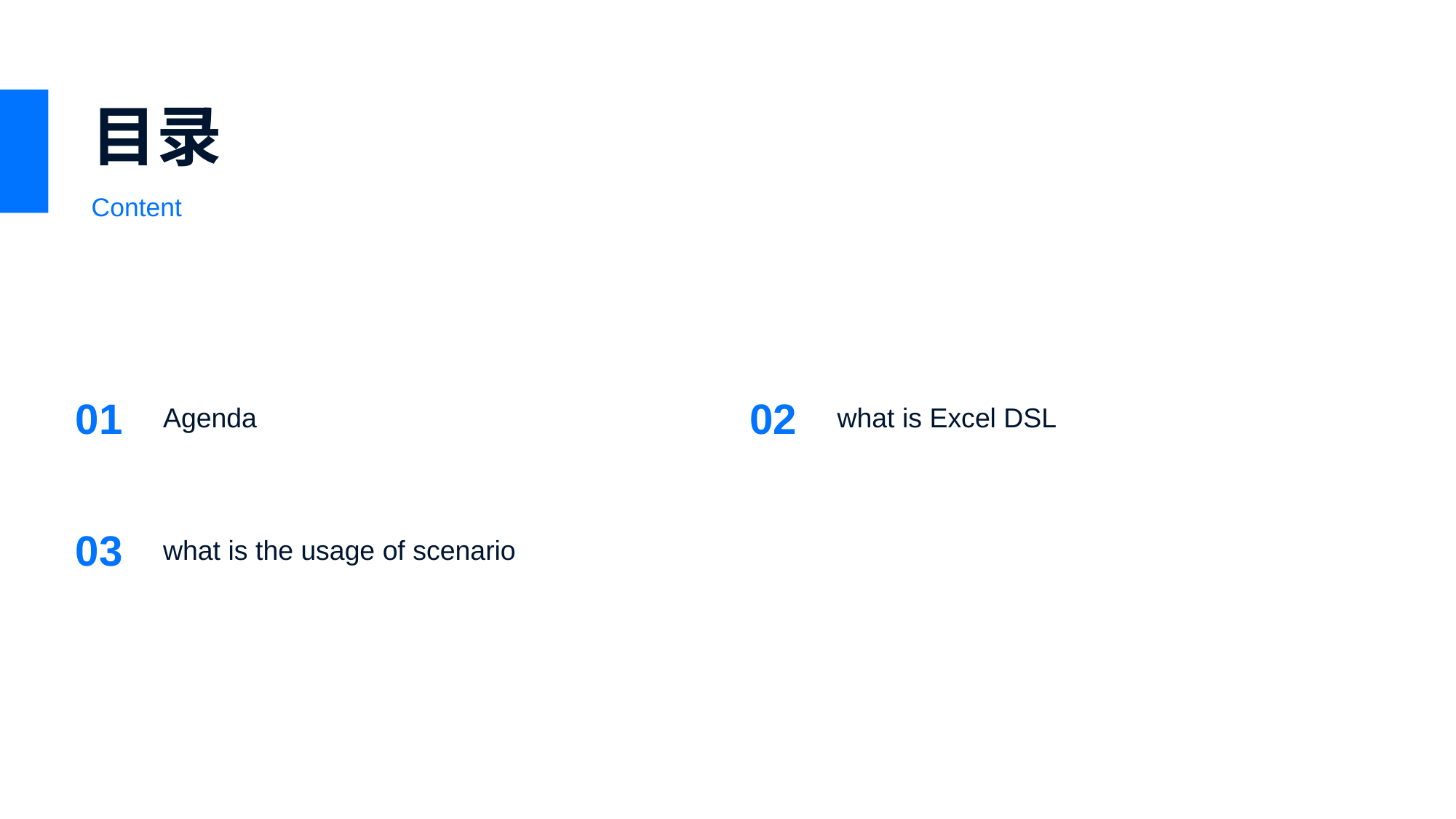

目录
Content
Agenda
01
what is Excel DSL
02
what is the usage of scenario
03